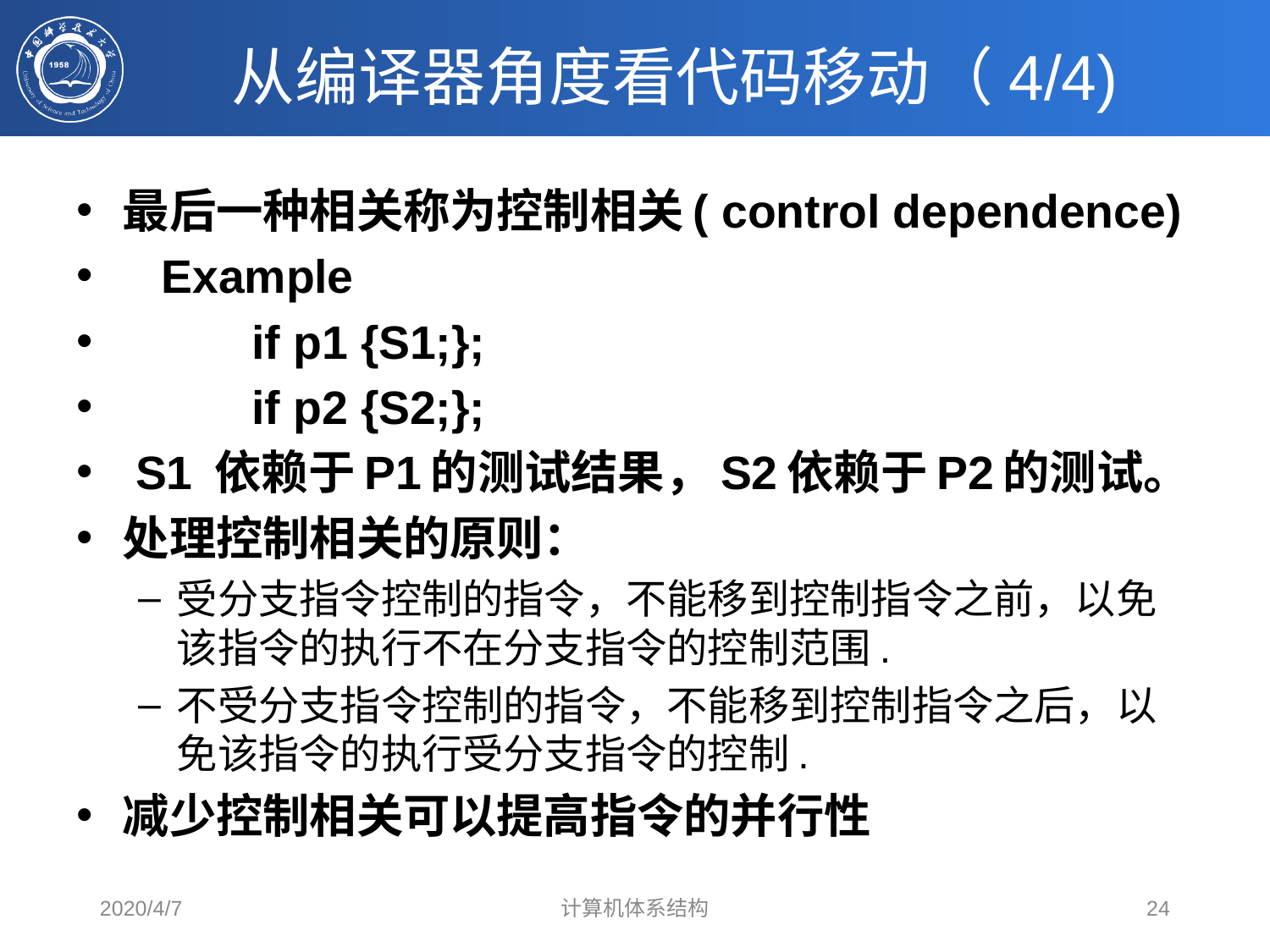

# 从编译器角度看代码移动（4/4)
最后一种相关称为控制相关( control dependence)
   Example
          if p1 {S1;};
          if p2 {S2;};
 S1 依赖于P1的测试结果，S2依赖于P2的测试。
处理控制相关的原则：
受分支指令控制的指令，不能移到控制指令之前，以免该指令的执行不在分支指令的控制范围.
不受分支指令控制的指令，不能移到控制指令之后，以免该指令的执行受分支指令的控制.
减少控制相关可以提高指令的并行性

2020/4/7
计算机体系结构
24